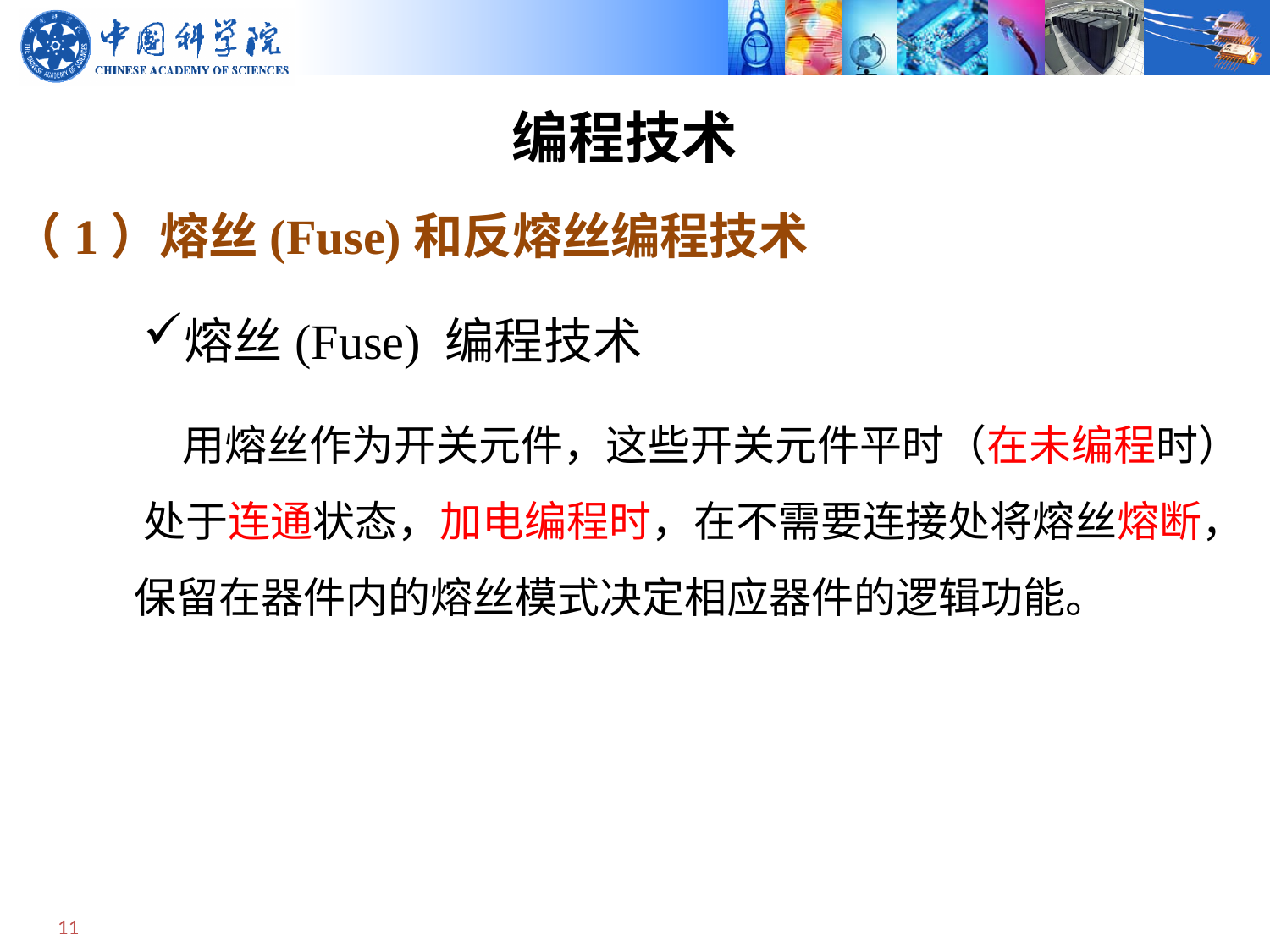

编程技术

# （1）熔丝(Fuse)和反熔丝编程技术
熔丝(Fuse) 编程技术

         用熔丝作为开关元件，这些开关元件平时（在未编程时）   处于连通状态，加电编程时，在不需要连接处将熔丝熔断，保留在器件内的熔丝模式决定相应器件的逻辑功能。